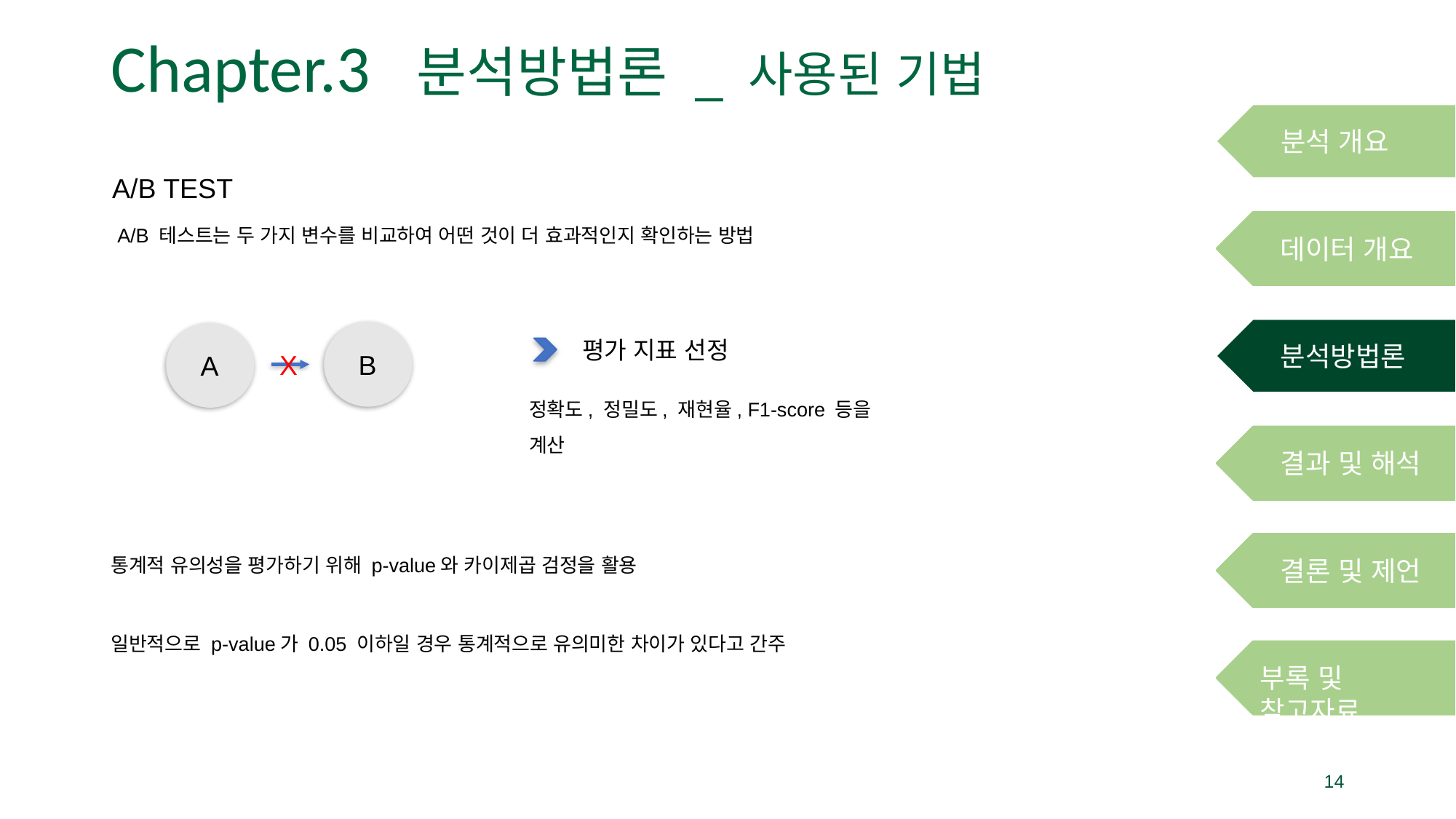

# Chapter.3  분석방법론 _ 사용된 기법

분석 개요
A/B TEST
A/B 테스트는 두 가지 변수를 비교하여 어떤 것이 더 효과적인지 확인하는 방법

데이터 개요

분석방법론

B

평가 지표 선정

X
A
정확도, 정밀도, 재현율, F1-score 등을 계산

결과 및 해석

결론 및 제언
통계적 유의성을 평가하기 위해 p-value와 카이제곱 검정을 활용
일반적으로 p-value가 0.05 이하일 경우 통계적으로 유의미한 차이가 있다고 간주

부록 및 참고자료
14